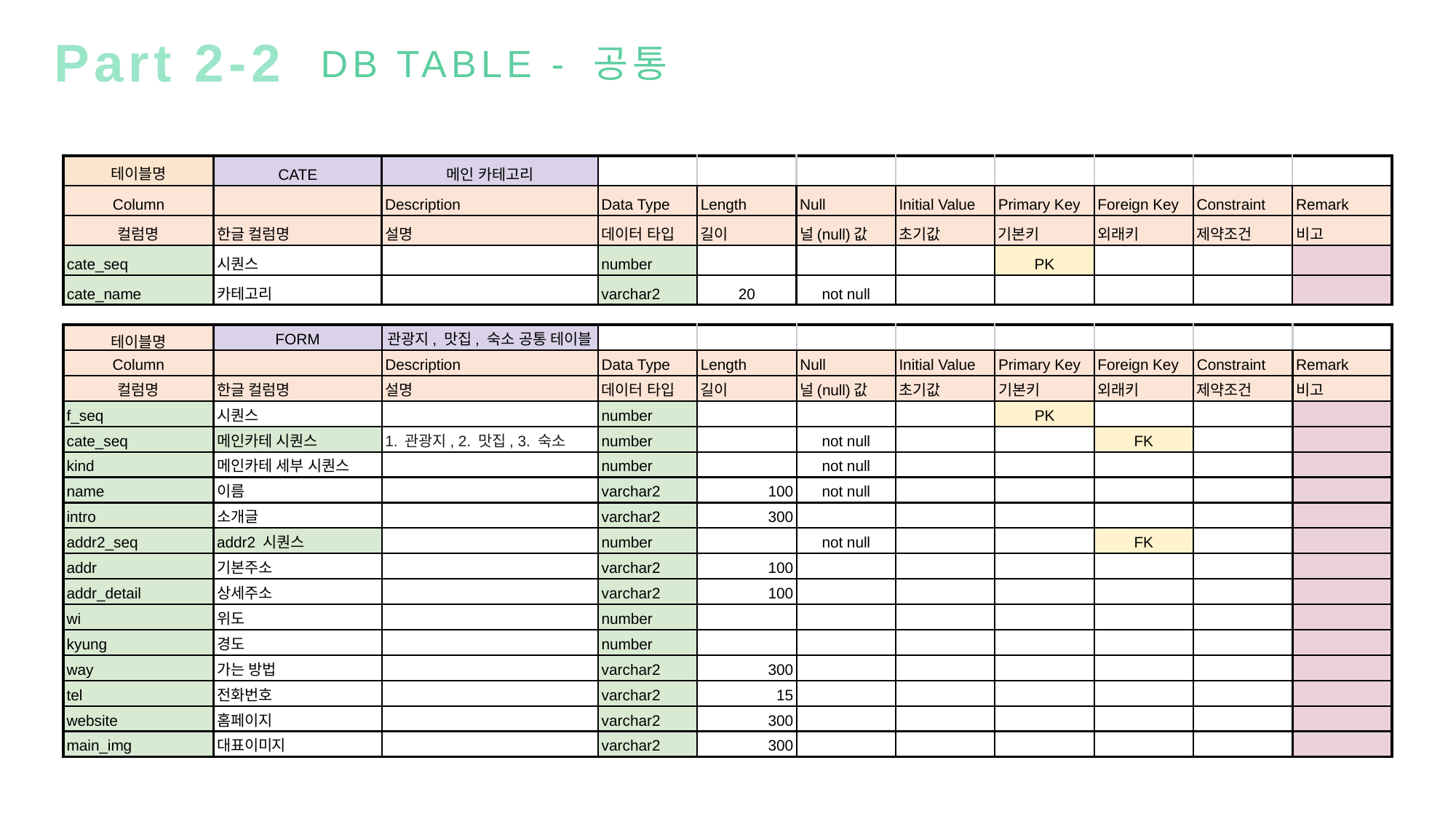

Part 2-2
DB TABLE - 공통
| 테이블명 | CATE | 메인 카테고리 |  |  |  |  |  |  |  |  |
| --- | --- | --- | --- | --- | --- | --- | --- | --- | --- | --- |
| Column |  | Description | Data Type | Length | Null | Initial Value | Primary Key | Foreign Key | Constraint | Remark |
| 컬럼명 | 한글 컬럼명 | 설명 | 데이터 타입 | 길이 | 널(null)값 | 초기값 | 기본키 | 외래키 | 제약조건 | 비고 |
| cate\_seq | 시퀀스 |  | number |  |  |  | PK |  |  |  |
| cate\_name | 카테고리 |  | varchar2 | 20 | not null |  |  |  |  |  |
| 테이블명 | FORM | 관광지, 맛집, 숙소 공통 테이블 |  |  |  |  |  |  |  |  |
| --- | --- | --- | --- | --- | --- | --- | --- | --- | --- | --- |
| Column |  | Description | Data Type | Length | Null | Initial Value | Primary Key | Foreign Key | Constraint | Remark |
| 컬럼명 | 한글 컬럼명 | 설명 | 데이터 타입 | 길이 | 널(null)값 | 초기값 | 기본키 | 외래키 | 제약조건 | 비고 |
| f\_seq | 시퀀스 |  | number |  |  |  | PK |  |  |  |
| cate\_seq | 메인카테 시퀀스 | 1. 관광지, 2. 맛집, 3. 숙소 | number |  | not null |  |  | FK |  |  |
| kind | 메인카테 세부 시퀀스 |  | number |  | not null |  |  |  |  |  |
| name | 이름 |  | varchar2 | 100 | not null |  |  |  |  |  |
| intro | 소개글 |  | varchar2 | 300 |  |  |  |  |  |  |
| addr2\_seq | addr2 시퀀스 |  | number |  | not null |  |  | FK |  |  |
| addr | 기본주소 |  | varchar2 | 100 |  |  |  |  |  |  |
| addr\_detail | 상세주소 |  | varchar2 | 100 |  |  |  |  |  |  |
| wi | 위도 |  | number |  |  |  |  |  |  |  |
| kyung | 경도 |  | number |  |  |  |  |  |  |  |
| way | 가는 방법 |  | varchar2 | 300 |  |  |  |  |  |  |
| tel | 전화번호 |  | varchar2 | 15 |  |  |  |  |  |  |
| website | 홈페이지 |  | varchar2 | 300 |  |  |  |  |  |  |
| main\_img | 대표이미지 |  | varchar2 | 300 |  |  |  |  |  |  |